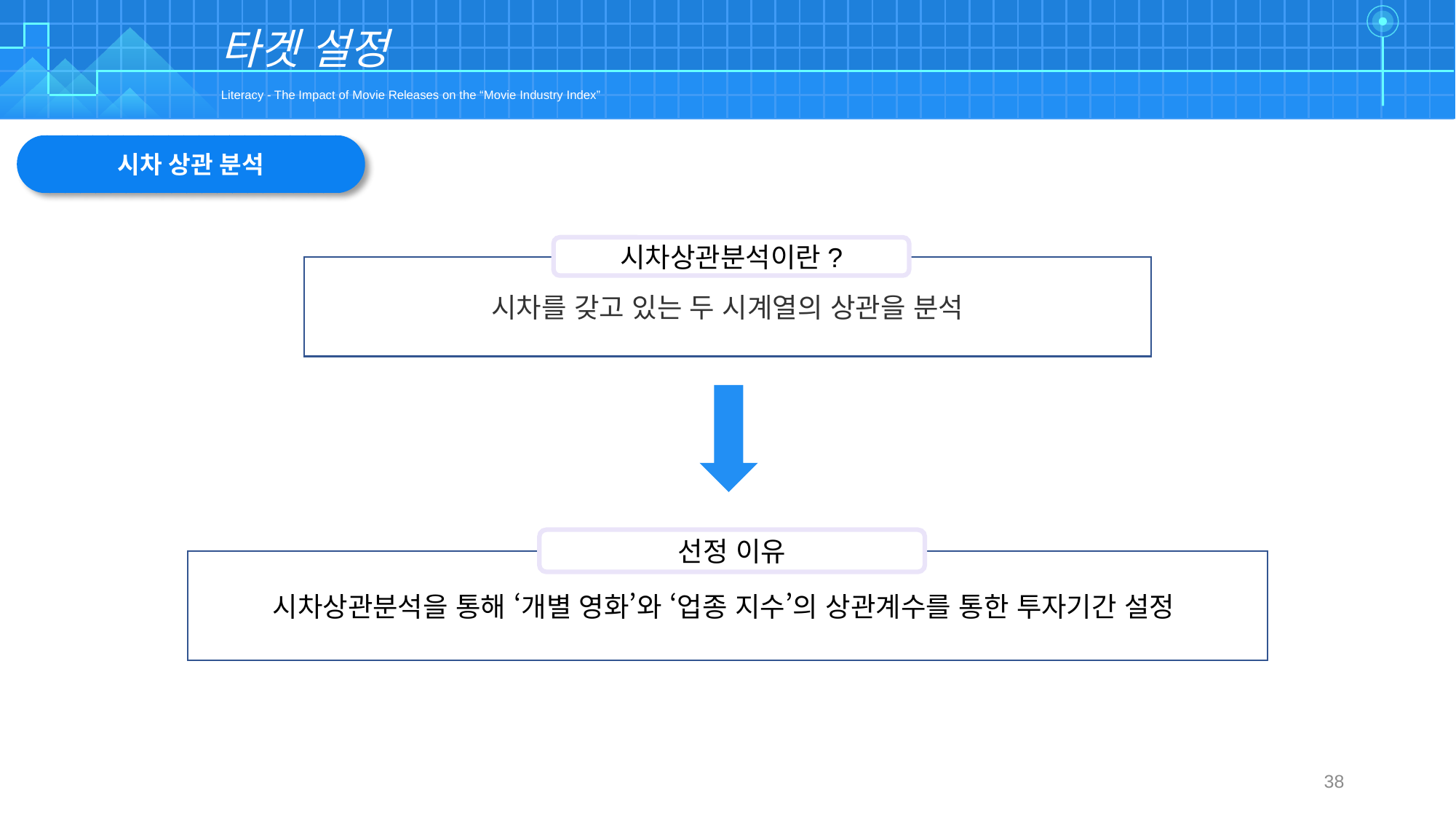

|  |  |  |  |  |  |  |  |  |  |  |  |  |  |  |  |  |  |  |  |  |  |  |  |  |  |  |  |  |  |  |  |  |  |  |  |  |  |  |  |  |  |  |  |  |  |  |  |  |  |  |  |  |  |  |  |  |  |  |  |
| --- | --- | --- | --- | --- | --- | --- | --- | --- | --- | --- | --- | --- | --- | --- | --- | --- | --- | --- | --- | --- | --- | --- | --- | --- | --- | --- | --- | --- | --- | --- | --- | --- | --- | --- | --- | --- | --- | --- | --- | --- | --- | --- | --- | --- | --- | --- | --- | --- | --- | --- | --- | --- | --- | --- | --- | --- | --- | --- | --- |
|  |  |  |  |  |  |  |  |  |  |  |  |  |  |  |  |  |  |  |  |  |  |  |  |  |  |  |  |  |  |  |  |  |  |  |  |  |  |  |  |  |  |  |  |  |  |  |  |  |  |  |  |  |  |  |  |  |  |  |  |
|  |  |  |  |  |  |  |  |  |  |  |  |  |  |  |  |  |  |  |  |  |  |  |  |  |  |  |  |  |  |  |  |  |  |  |  |  |  |  |  |  |  |  |  |  |  |  |  |  |  |  |  |  |  |  |  |  |  |  |  |
|  |  |  |  |  |  |  |  |  |  |  |  |  |  |  |  |  |  |  |  |  |  |  |  |  |  |  |  |  |  |  |  |  |  |  |  |  |  |  |  |  |  |  |  |  |  |  |  |  |  |  |  |  |  |  |  |  |  |  |  |
|  |  |  |  |  |  |  |  |  |  |  |  |  |  |  |  |  |  |  |  |  |  |  |  |  |  |  |  |  |  |  |  |  |  |  |  |  |  |  |  |  |  |  |  |  |  |  |  |  |  |  |  |  |  |  |  |  |  |  |  |

타겟 설정
Literacy - The Impact of Movie Releases on the “Movie Industry Index”

시차 상관 분석
시차상관분석이란?
시차를 갖고 있는 두 시계열의 상관을 분석

선정 이유
시차상관분석을 통해 ‘개별 영화’와 ‘업종 지수’의 상관계수를 통한 투자기간 설정
38